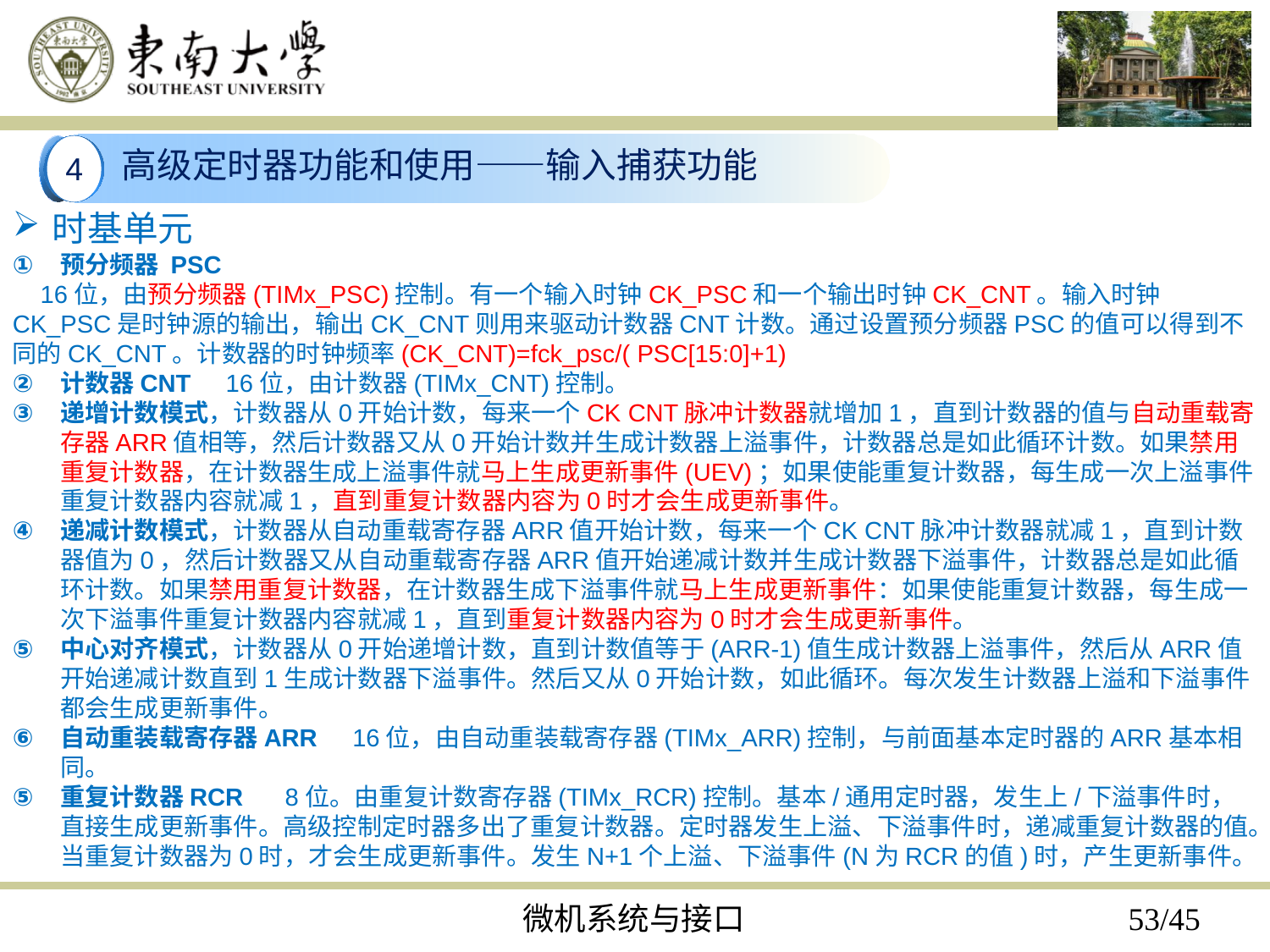

高级定时器功能和使用——输入捕获功能
4
时基单元
预分频器 PSC
    16位，由预分频器(TIMx_PSC)控制。有一个输入时钟CK_PSC和一个输出时钟CK_CNT。输入时钟CK_PSC是时钟源的输出，输出CK_CNT则用来驱动计数器CNT计数。通过设置预分频器PSC的值可以得到不同的CK_CNT。计数器的时钟频率(CK_CNT)=fck_psc/( PSC[15:0]+1)
计数器CNT     16位，由计数器(TIMx_CNT)控制。
递增计数模式，计数器从0开始计数，每来一个CK CNT脉冲计数器就增加1，直到计数器的值与自动重载寄存器ARR值相等，然后计数器又从0开始计数并生成计数器上溢事件，计数器总是如此循环计数。如果禁用重复计数器，在计数器生成上溢事件就马上生成更新事件(UEV)；如果使能重复计数器，每生成一次上溢事件重复计数器内容就减1，直到重复计数器内容为0时才会生成更新事件。
递减计数模式，计数器从自动重载寄存器ARR值开始计数，每来一个CK CNT脉冲计数器就减1，直到计数器值为0，然后计数器又从自动重载寄存器ARR值开始递减计数并生成计数器下溢事件，计数器总是如此循环计数。如果禁用重复计数器，在计数器生成下溢事件就马上生成更新事件：如果使能重复计数器，每生成一次下溢事件重复计数器内容就减1，直到重复计数器内容为0时才会生成更新事件。
中心对齐模式，计数器从0开始递增计数，直到计数值等于(ARR-1)值生成计数器上溢事件，然后从ARR值开始递减计数直到1生成计数器下溢事件。然后又从0开始计数，如此循环。每次发生计数器上溢和下溢事件都会生成更新事件。
自动重装载寄存器ARR     16位，由自动重装载寄存器(TIMx_ARR)控制，与前面基本定时器的ARR基本相同。
重复计数器RCR      8位。由重复计数寄存器(TIMx_RCR)控制。基本/通用定时器，发生上/下溢事件时，直接生成更新事件。高级控制定时器多出了重复计数器。定时器发生上溢、下溢事件时，递减重复计数器的值。当重复计数器为0时，才会生成更新事件。发生N+1个上溢、下溢事件(N为RCR的值)时，产生更新事件。